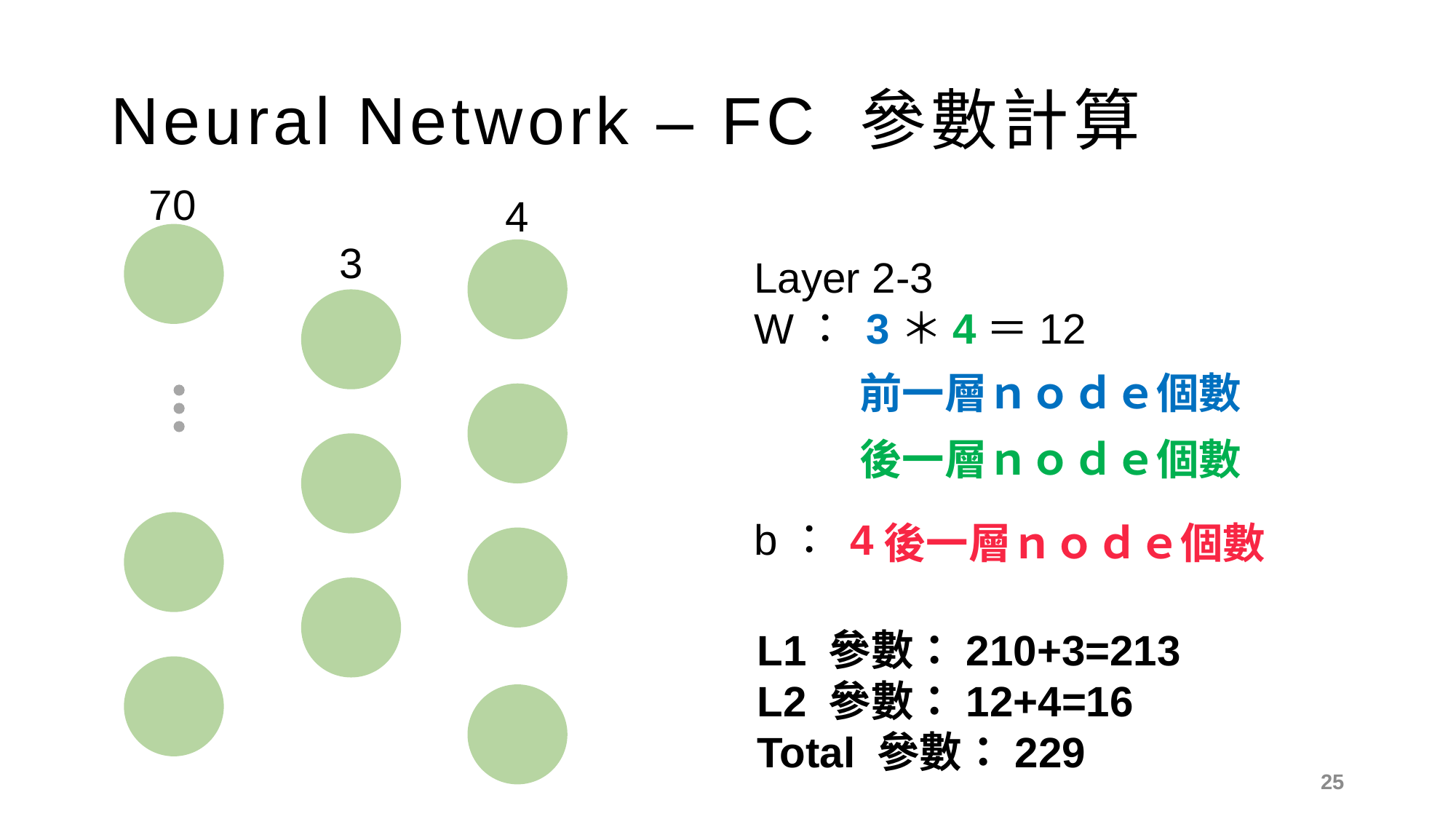

# Neural Network – FC 參數計算
70
4

3

Layer 2-3
W： 3＊4＝12

前一層ｎｏｄｅ個數

後一層ｎｏｄｅ個數

b： 4
後一層ｎｏｄｅ個數

L1 參數：210+3=213
L2 參數：12+4=16
Total 參數：229

25